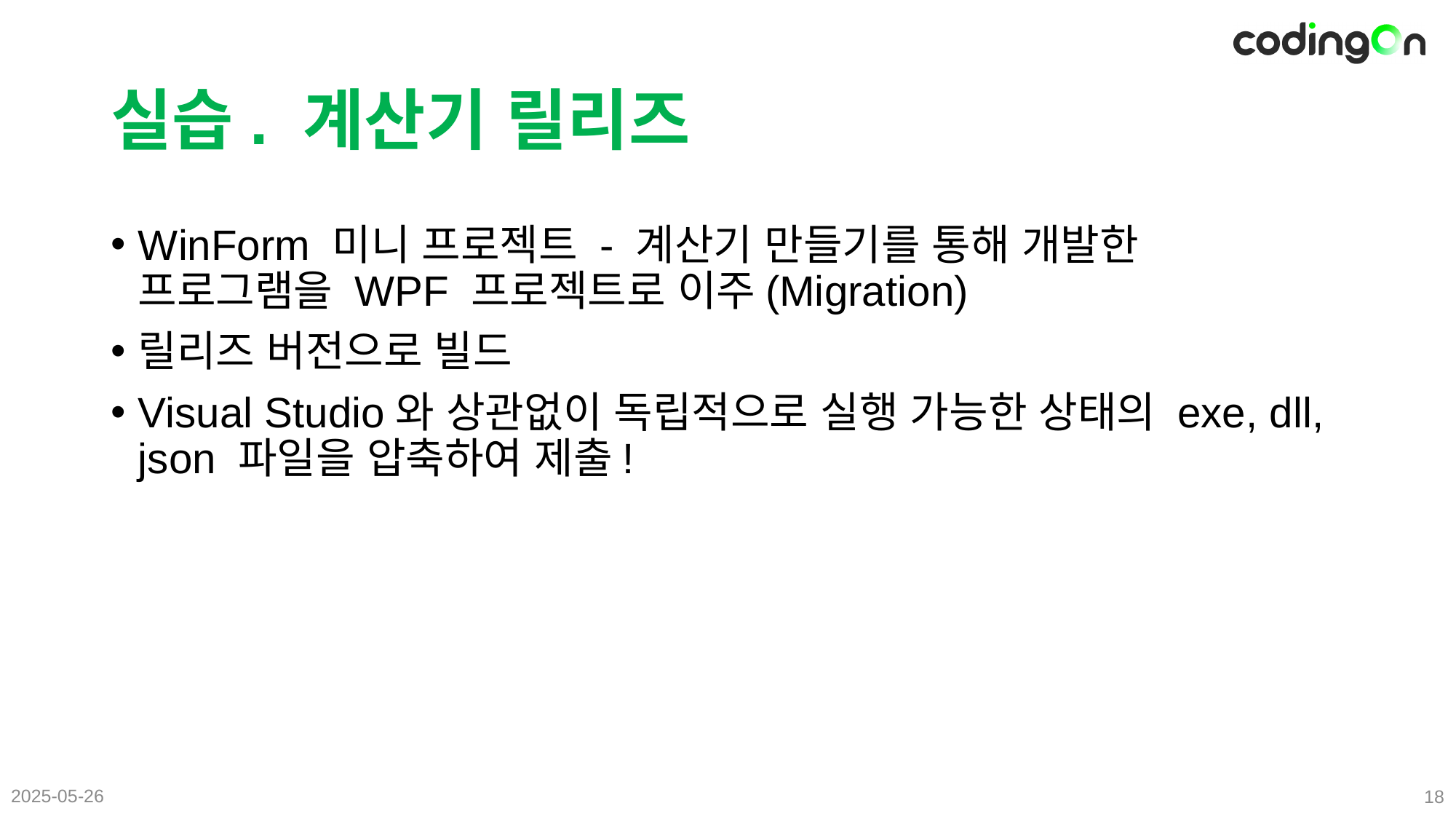

# 실습. 계산기 릴리즈
WinForm 미니 프로젝트 - 계산기 만들기를 통해 개발한 프로그램을 WPF 프로젝트로 이주(Migration)
릴리즈 버전으로 빌드
Visual Studio와 상관없이 독립적으로 실행 가능한 상태의 exe, dll, json 파일을 압축하여 제출!
2025-05-26
18